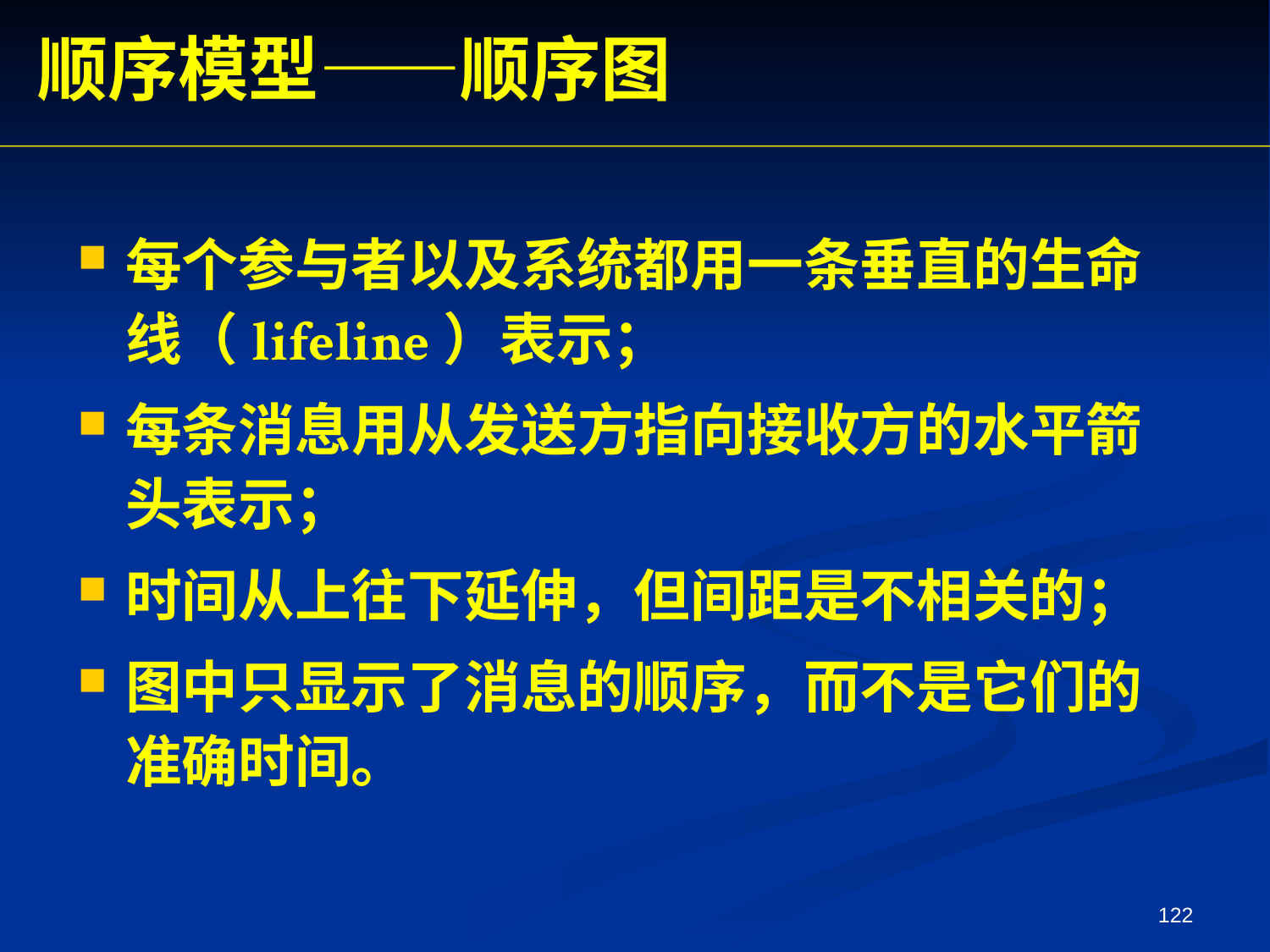

顺序模型——顺序图

每个参与者以及系统都用一条垂直的生命线（lifeline）表示；
每条消息用从发送方指向接收方的水平箭头表示；
时间从上往下延伸，但间距是不相关的；
图中只显示了消息的顺序，而不是它们的准确时间。
122